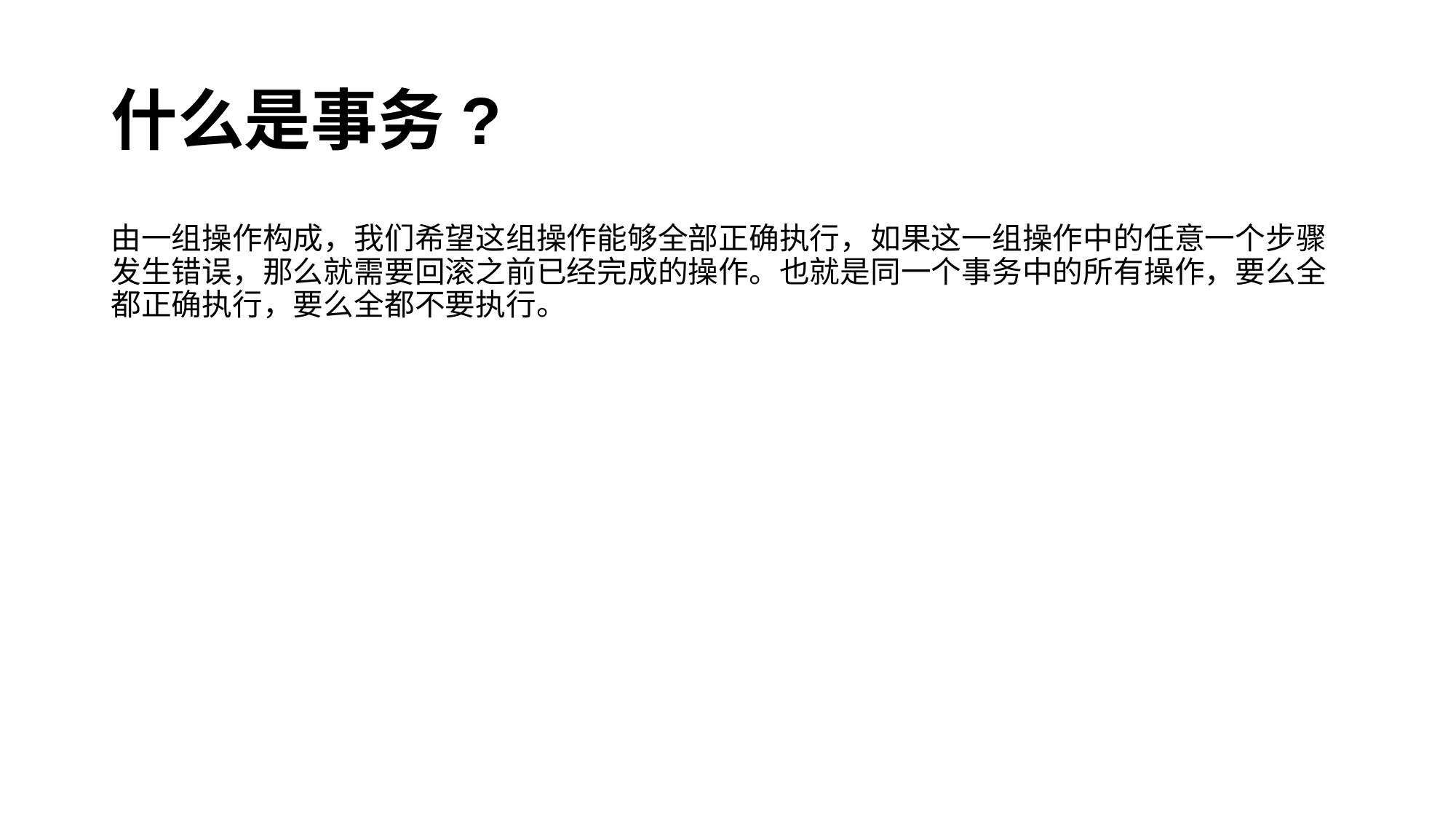

# 什么是事务?
由一组操作构成，我们希望这组操作能够全部正确执行，如果这一组操作中的任意一个步骤发生错误，那么就需要回滚之前已经完成的操作。也就是同一个事务中的所有操作，要么全都正确执行，要么全都不要执行。